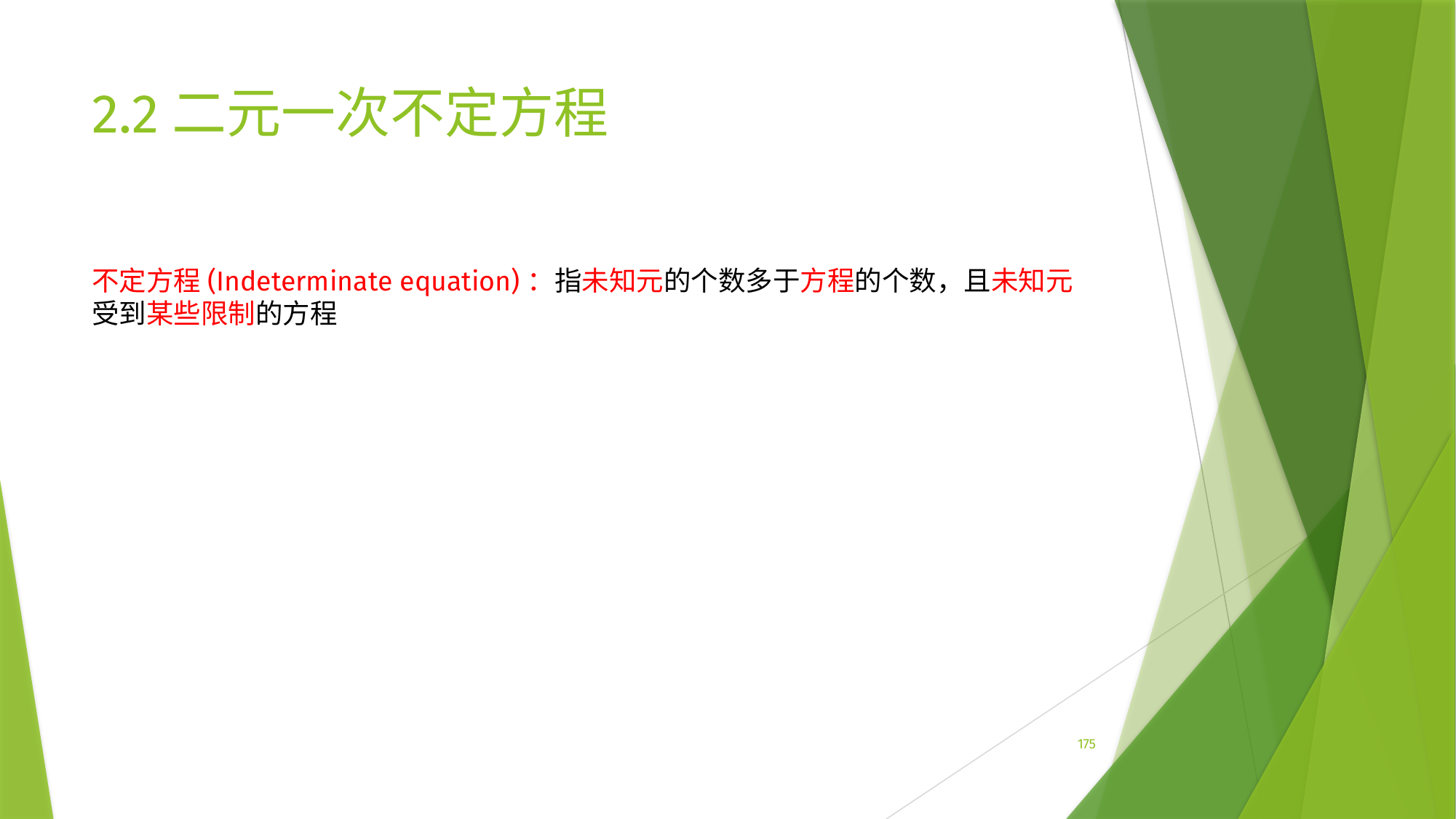

# 2.2二元一次不定方程
不定方程(Indeterminate equation)：指未知元的个数多于方程的个数，且未知元受到某些限制的方程

175